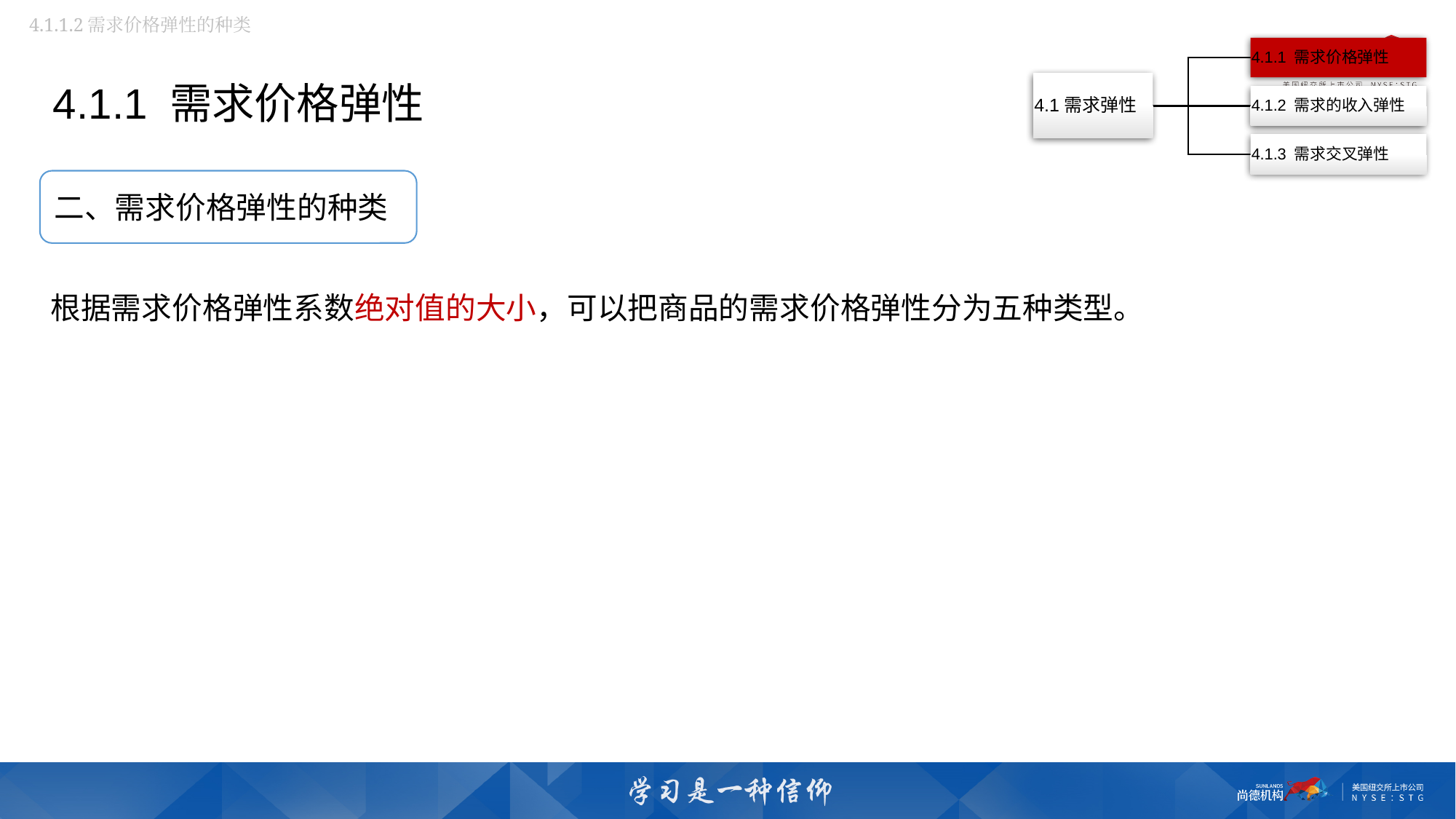

4.1.1.2需求价格弹性的种类

4.1需求弹性
4.1.1 需求价格弹性
4.1.2 需求的收入弹性
4.1.3 需求交叉弹性
4.1.1 需求价格弹性
二、需求价格弹性的种类
根据需求价格弹性系数绝对值的大小，可以把商品的需求价格弹性分为五种类型。